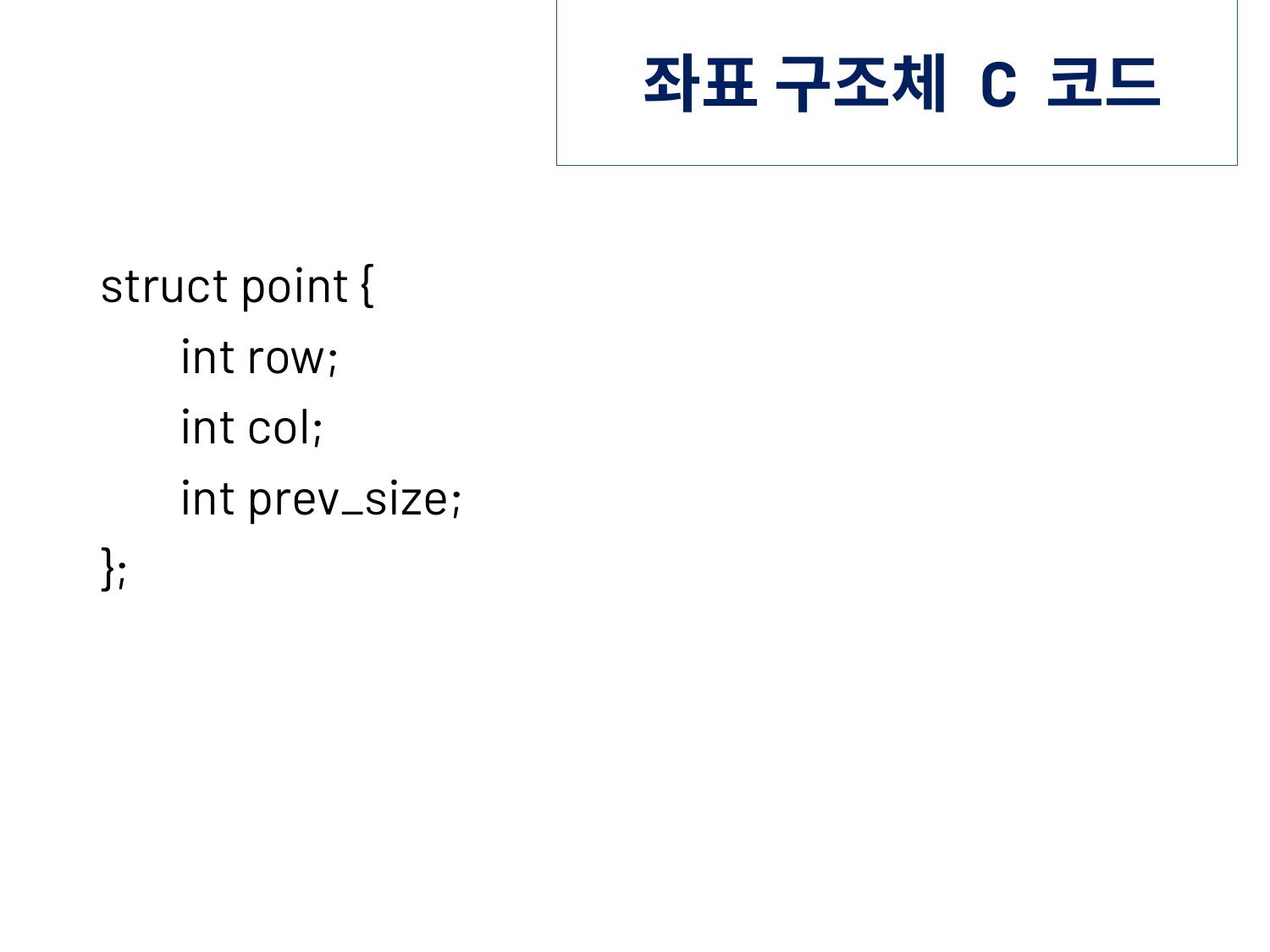

# 좌표 구조체 C 코드
struct point {
        int row;
        int col;
        int prev_size;
};